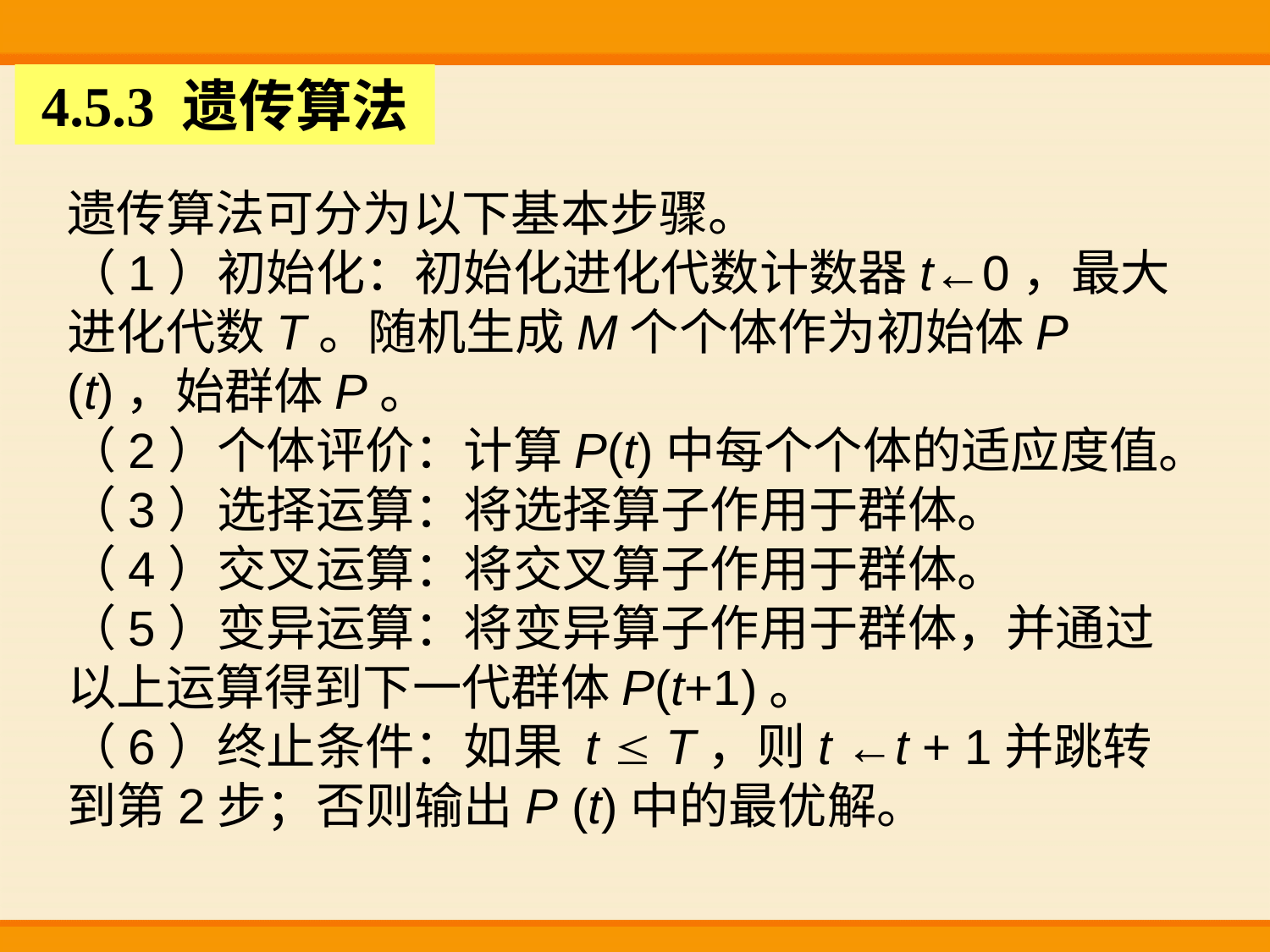

4.5.3 遗传算法
遗传算法可分为以下基本步骤。
（1）初始化：初始化进化代数计数器t←0，最大进化代数T。随机生成M个个体作为初始体P (t)，始群体P。
（2）个体评价：计算P(t)中每个个体的适应度值。
（3）选择运算：将选择算子作用于群体。
（4）交叉运算：将交叉算子作用于群体。
（5）变异运算：将变异算子作用于群体，并通过以上运算得到下一代群体P(t+1)。
（6）终止条件：如果 t ≤ T，则t ←t + 1并跳转到第2步；否则输出P (t)中的最优解。